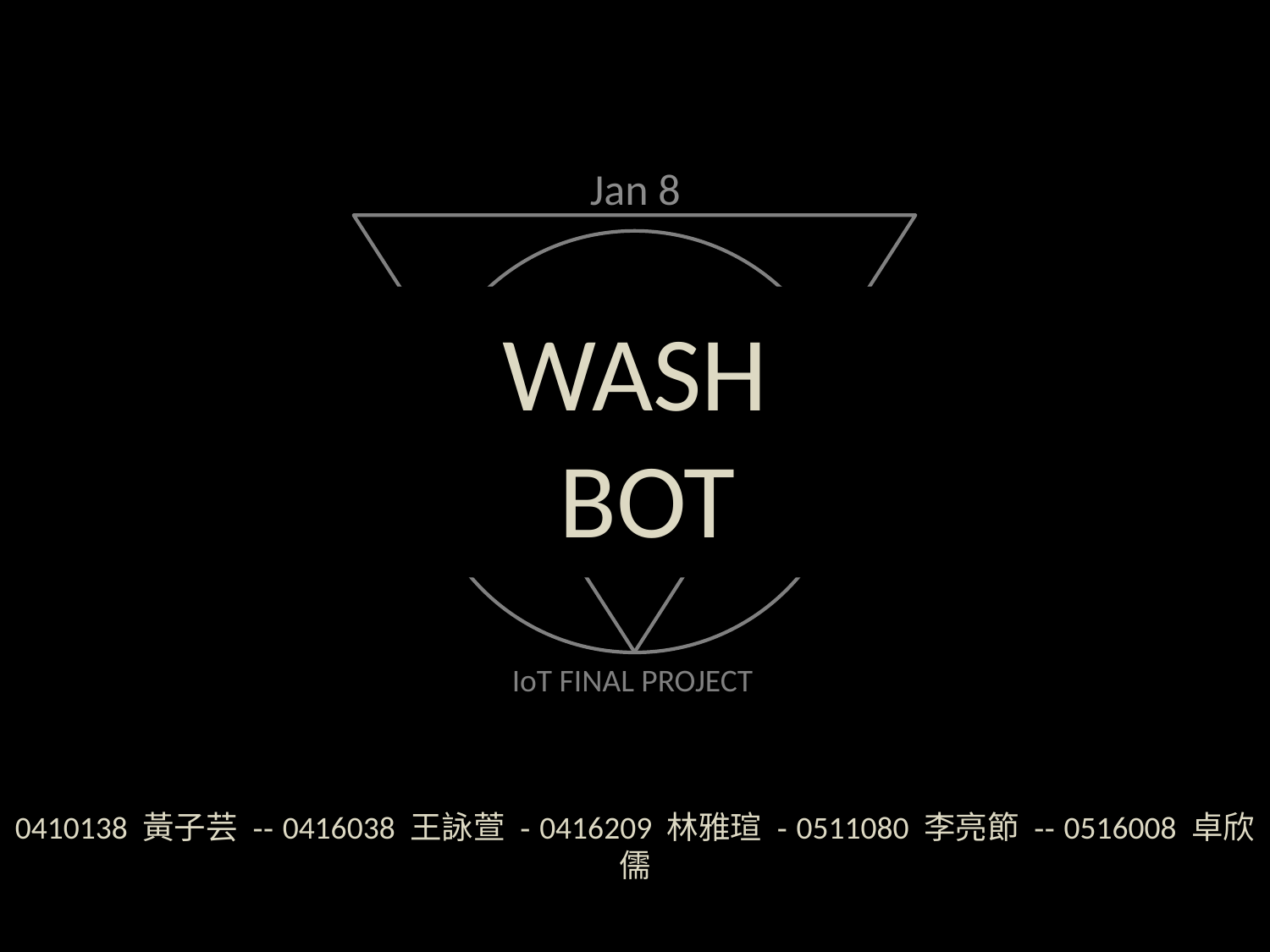

Jan 8

# WASH BOT
IoT FINAL PROJECT
0410138 黃子芸 -- 0416038 王詠萱 - 0416209 林雅瑄 - 0511080 李亮節 -- 0516008 卓欣儒